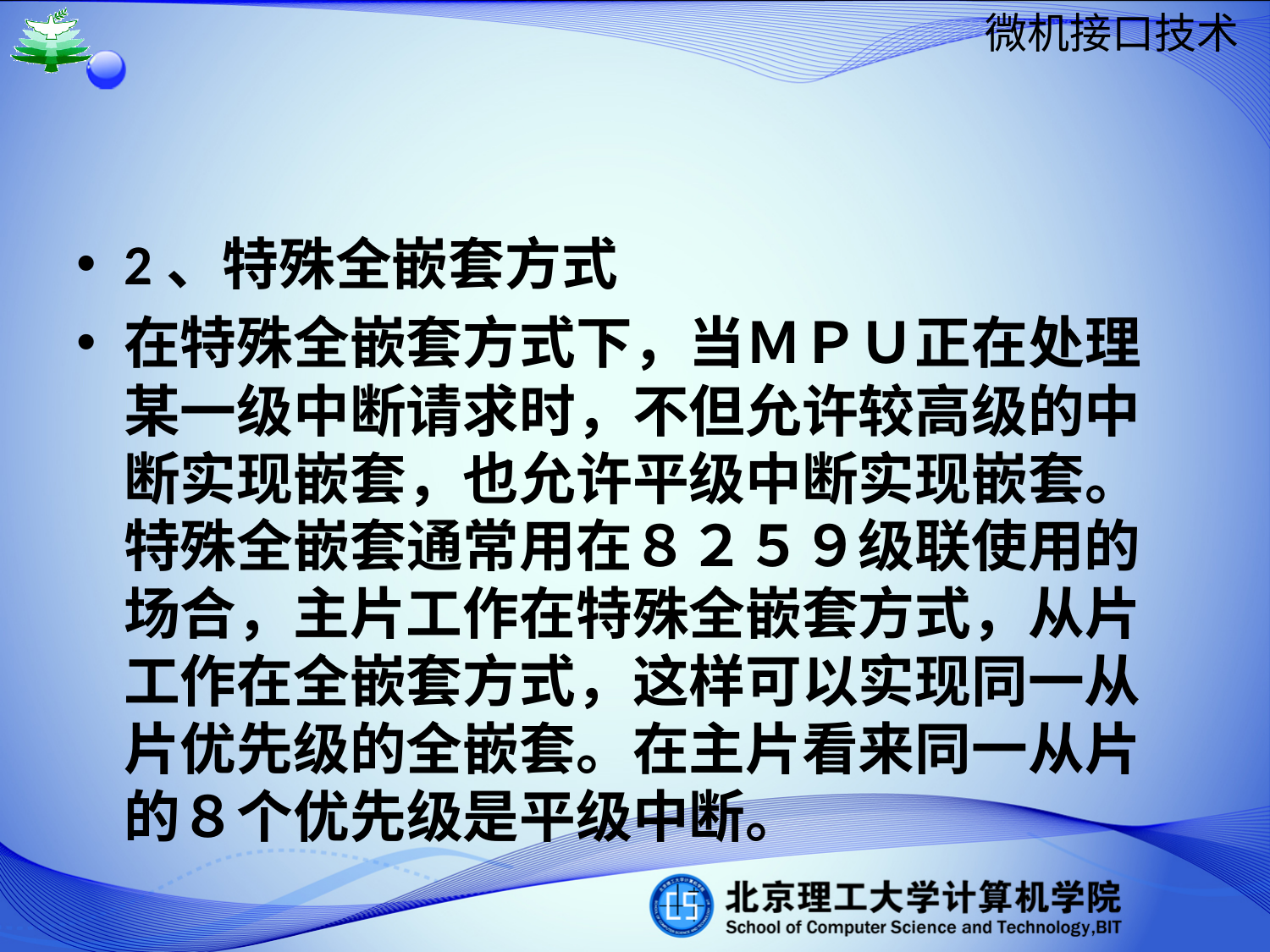

#
2、特殊全嵌套方式
在特殊全嵌套方式下，当ＭＰＵ正在处理某一级中断请求时，不但允许较高级的中断实现嵌套，也允许平级中断实现嵌套。特殊全嵌套通常用在８２５９级联使用的场合，主片工作在特殊全嵌套方式，从片工作在全嵌套方式，这样可以实现同一从片优先级的全嵌套。在主片看来同一从片的８个优先级是平级中断。